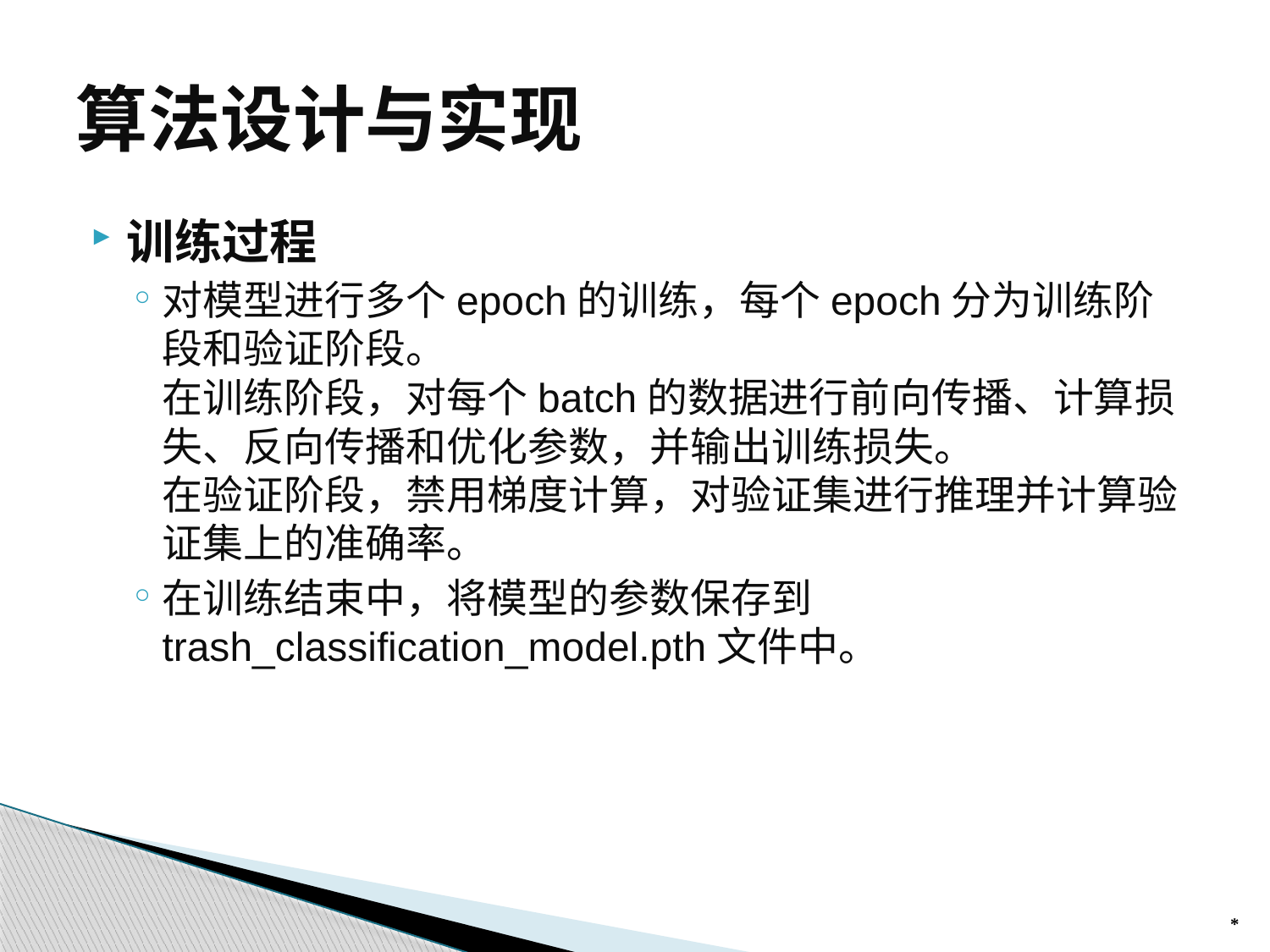

# 算法设计与实现
训练过程
对模型进行多个epoch的训练，每个epoch分为训练阶段和验证阶段。
在训练阶段，对每个batch的数据进行前向传播、计算损失、反向传播和优化参数，并输出训练损失。
在验证阶段，禁用梯度计算，对验证集进行推理并计算验证集上的准确率。
在训练结束中，将模型的参数保存到trash_classification_model.pth文件中。

*